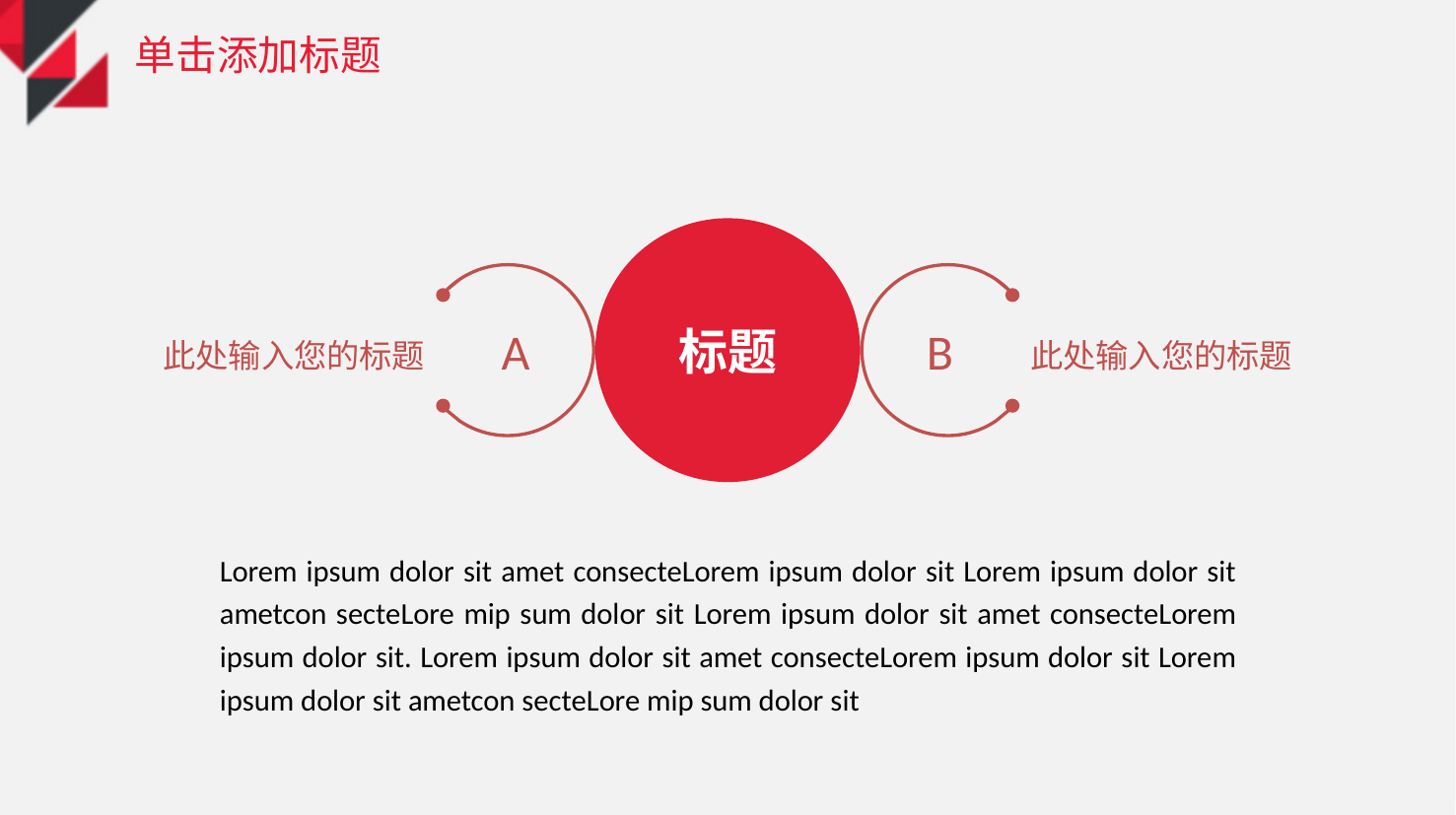

标题
A
B
此处输入您的标题
此处输入您的标题
Lorem ipsum dolor sit amet consecteLorem ipsum dolor sit Lorem ipsum dolor sit ametcon secteLore mip sum dolor sit Lorem ipsum dolor sit amet consecteLorem ipsum dolor sit. Lorem ipsum dolor sit amet consecteLorem ipsum dolor sit Lorem ipsum dolor sit ametcon secteLore mip sum dolor sit